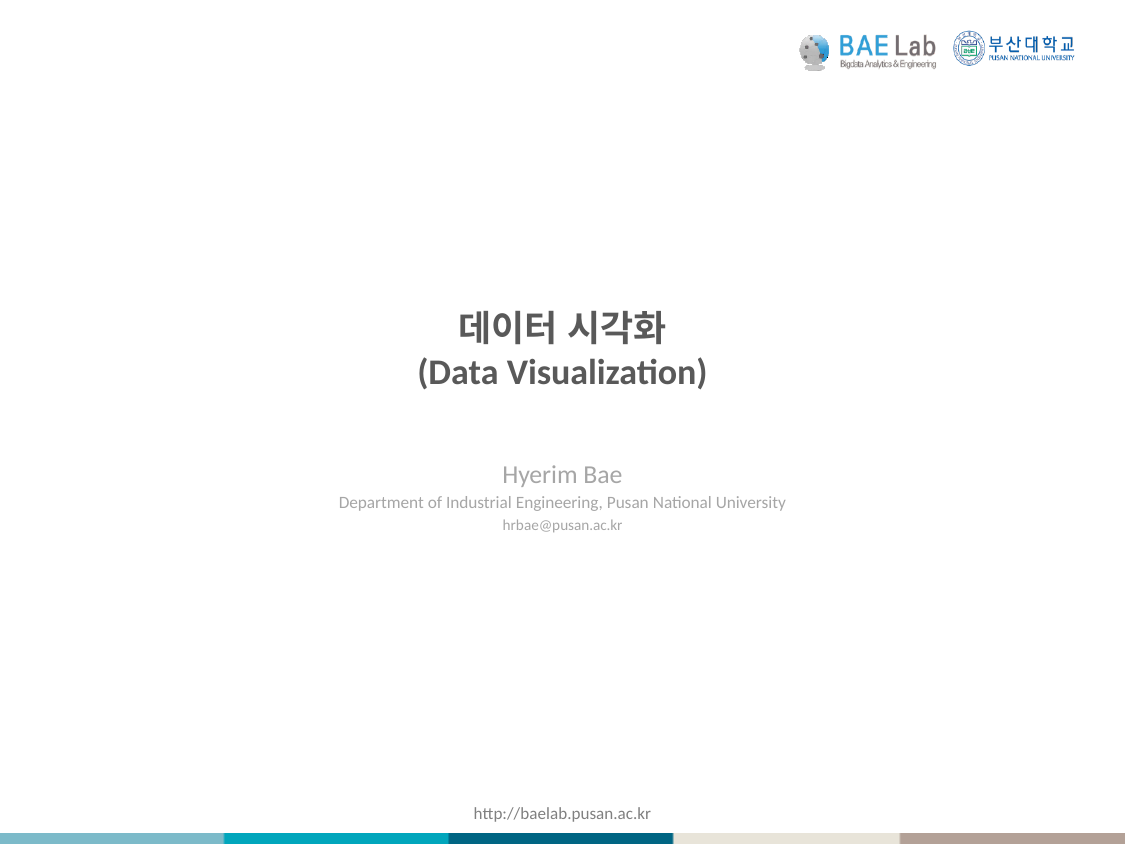

데이터 시각화
(Data Visualization)
Hyerim Bae
Department of Industrial Engineering, Pusan National University
hrbae@pusan.ac.kr